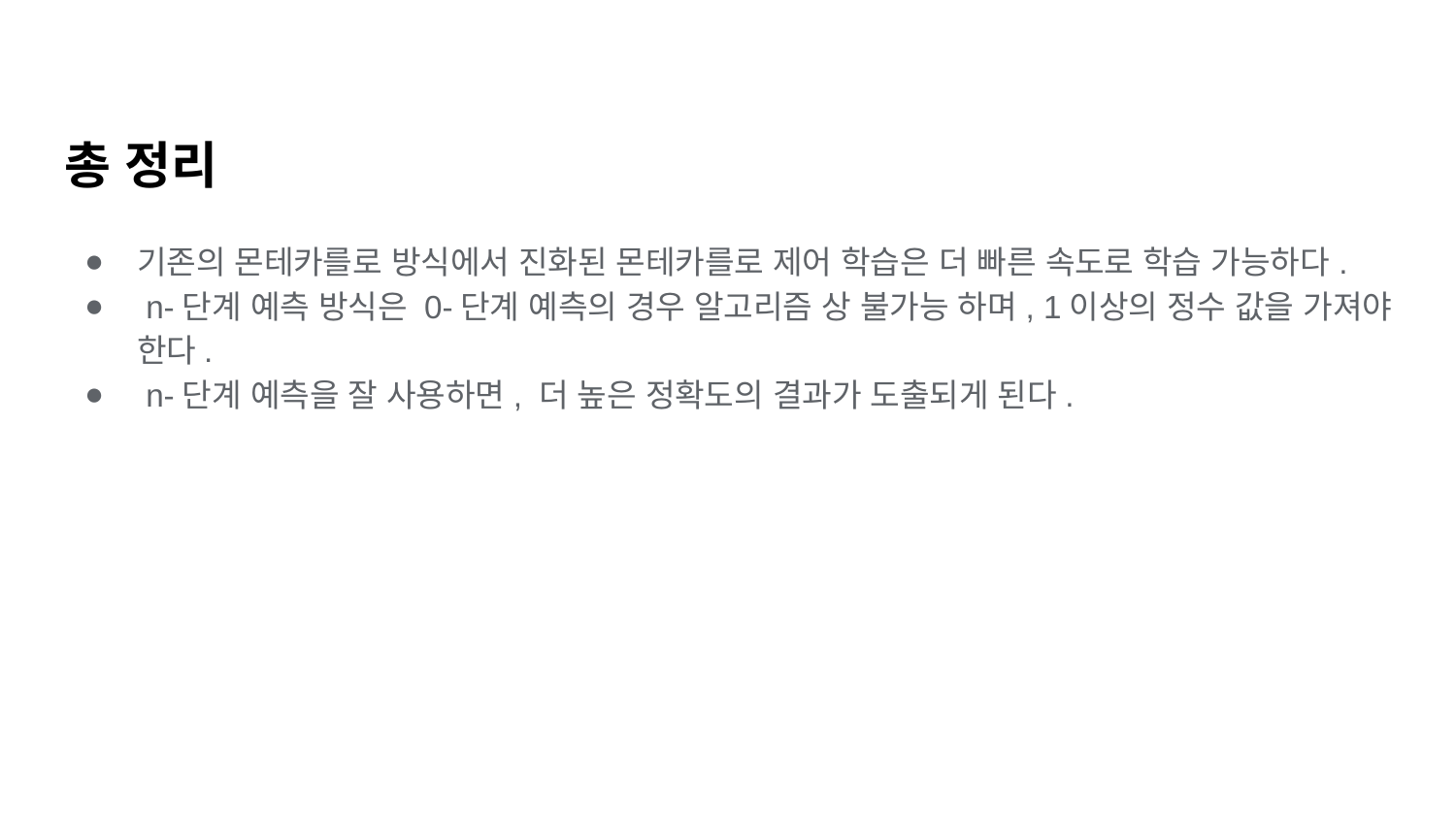

# 총 정리
기존의 몬테카를로 방식에서 진화된 몬테카를로 제어 학습은 더 빠른 속도로 학습 가능하다.
 n-단계 예측 방식은 0-단계 예측의 경우 알고리즘 상 불가능 하며, 1이상의 정수 값을 가져야 한다.
 n-단계 예측을 잘 사용하면, 더 높은 정확도의 결과가 도출되게 된다.